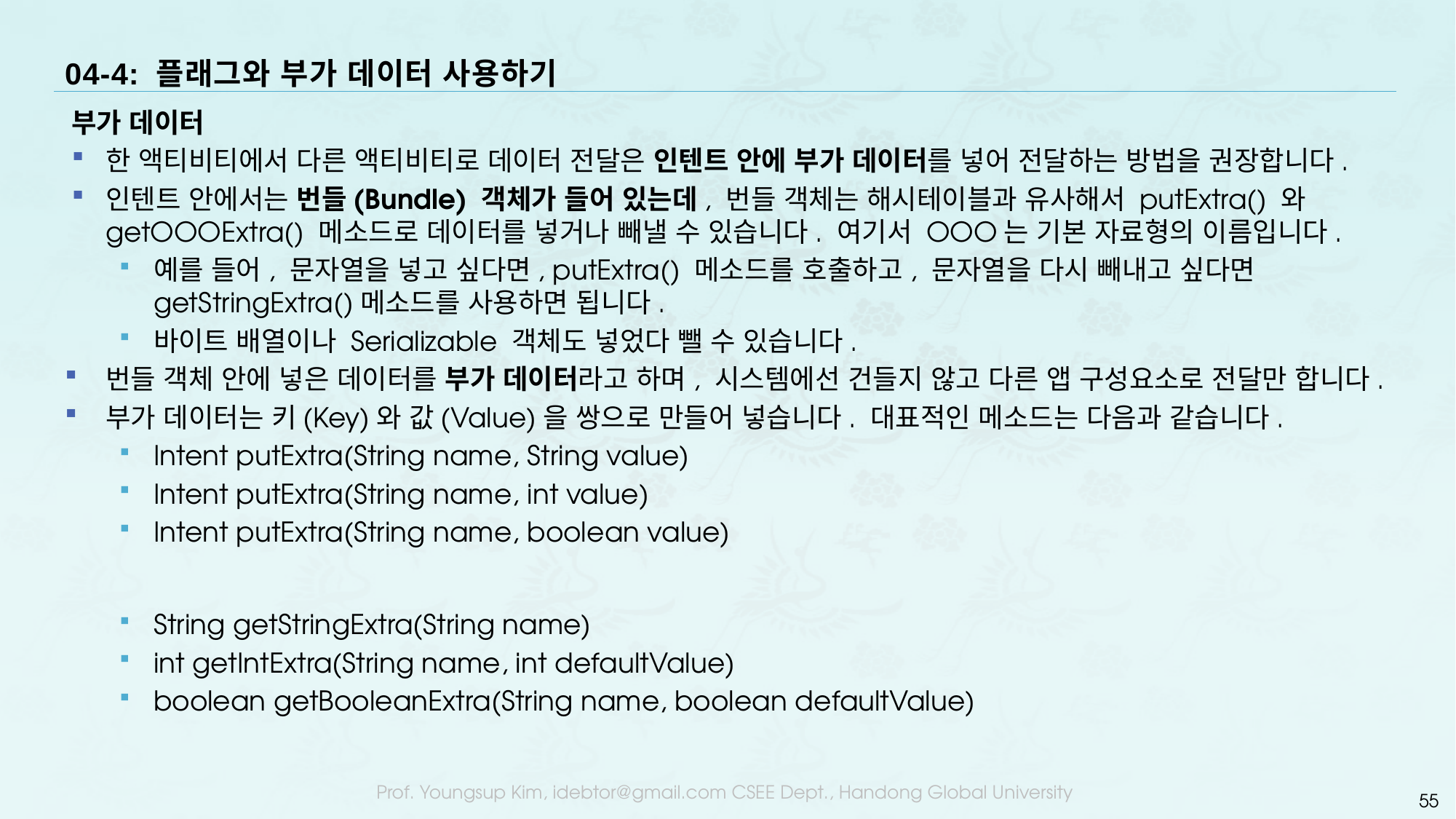

# 04-4: 플래그와 부가 데이터 사용하기
부가 데이터
한 액티비티에서 다른 액티비티로 데이터 전달은 인텐트 안에 부가 데이터를 넣어 전달하는 방법을 권장합니다.
인텐트 안에서는 번들(Bundle) 객체가 들어 있는데, 번들 객체는 해시테이블과 유사해서 putExtra() 와 getOOOExtra() 메소드로 데이터를 넣거나 빼낼 수 있습니다. 여기서 OOO는 기본 자료형의 이름입니다.
예를 들어, 문자열을 넣고 싶다면, putExtra() 메소드를 호출하고, 문자열을 다시 빼내고 싶다면 getStringExtra()메소드를 사용하면 됩니다.
바이트 배열이나 Serializable 객체도 넣었다 뺄 수 있습니다.
번들 객체 안에 넣은 데이터를 부가 데이터라고 하며, 시스템에선 건들지 않고 다른 앱 구성요소로 전달만 합니다.
부가 데이터는 키(Key)와 값(Value)을 쌍으로 만들어 넣습니다. 대표적인 메소드는 다음과 같습니다.
Intent putExtra(String name, String value)
Intent putExtra(String name, int value)
Intent putExtra(String name, boolean value)

String getStringExtra(String name)
int getIntExtra(String name, int defaultValue)
boolean getBooleanExtra(String name, boolean defaultValue)

55